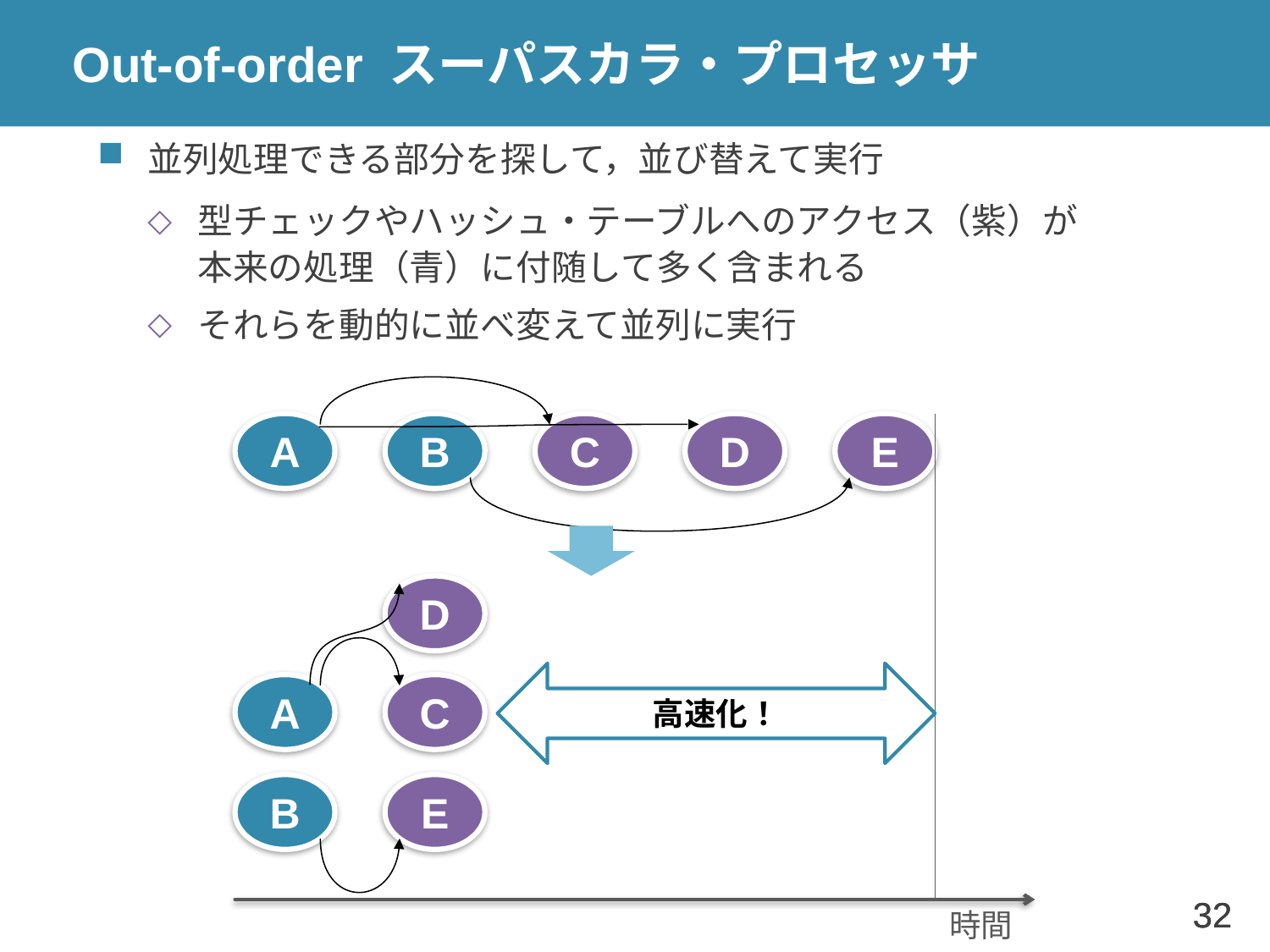

# Out-of-order スーパスカラ・プロセッサ
並列処理できる部分を探して，並び替えて実行
型チェックやハッシュ・テーブルへのアクセス（紫）が
本来の処理（青）に付随して多く含まれる
それらを動的に並べ変えて並列に実行
B
C
D
E
A

D
高速化！
A
C
B
E
時間